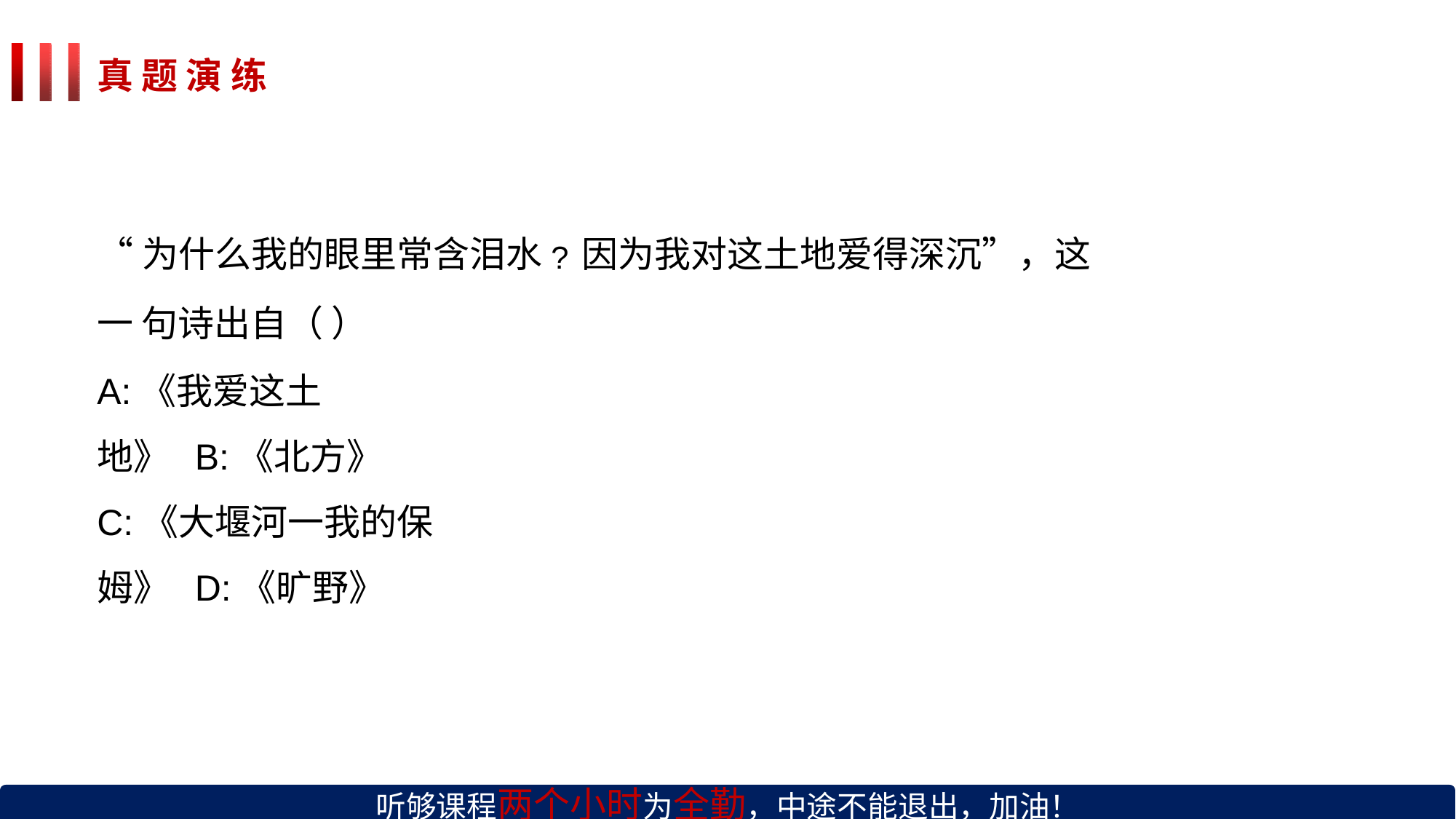

真 题 演 练

“为什么我的眼里常含泪水?因为我对这土地爱得深沉”，这一 句诗出自（ ）
A:《我爱这土地》  B:《北方》
C:《大堰河一我的保姆》  D:《旷野》
38

听够课程两个小时为全勤，中途不能退出，加油！